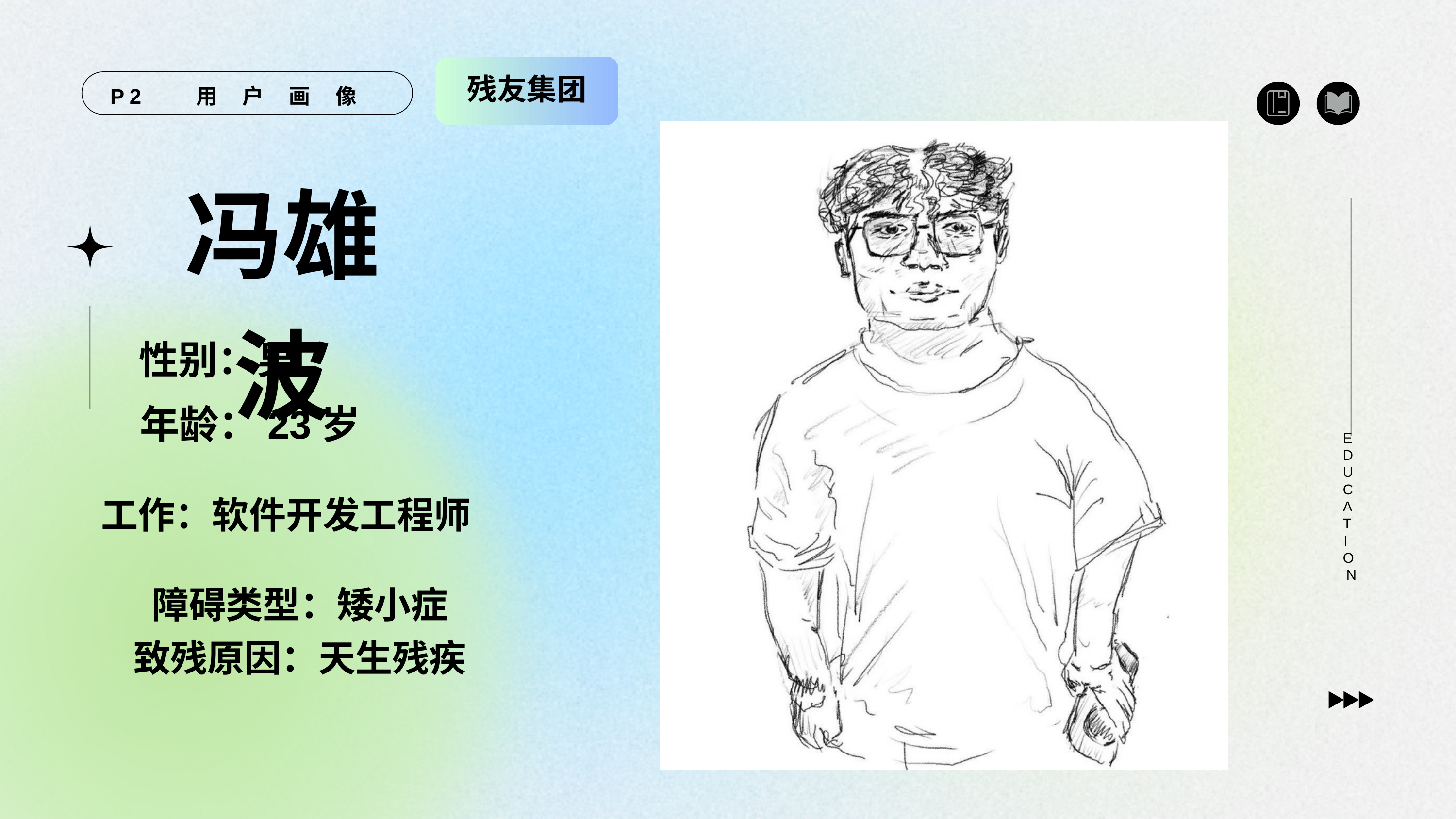

残友集团

P2    用  户  画  像

冯雄波

性别：男
年龄：23岁
EDUCATION
工作：软件开发工程师
障碍类型：矮小症
致残原因：天生残疾